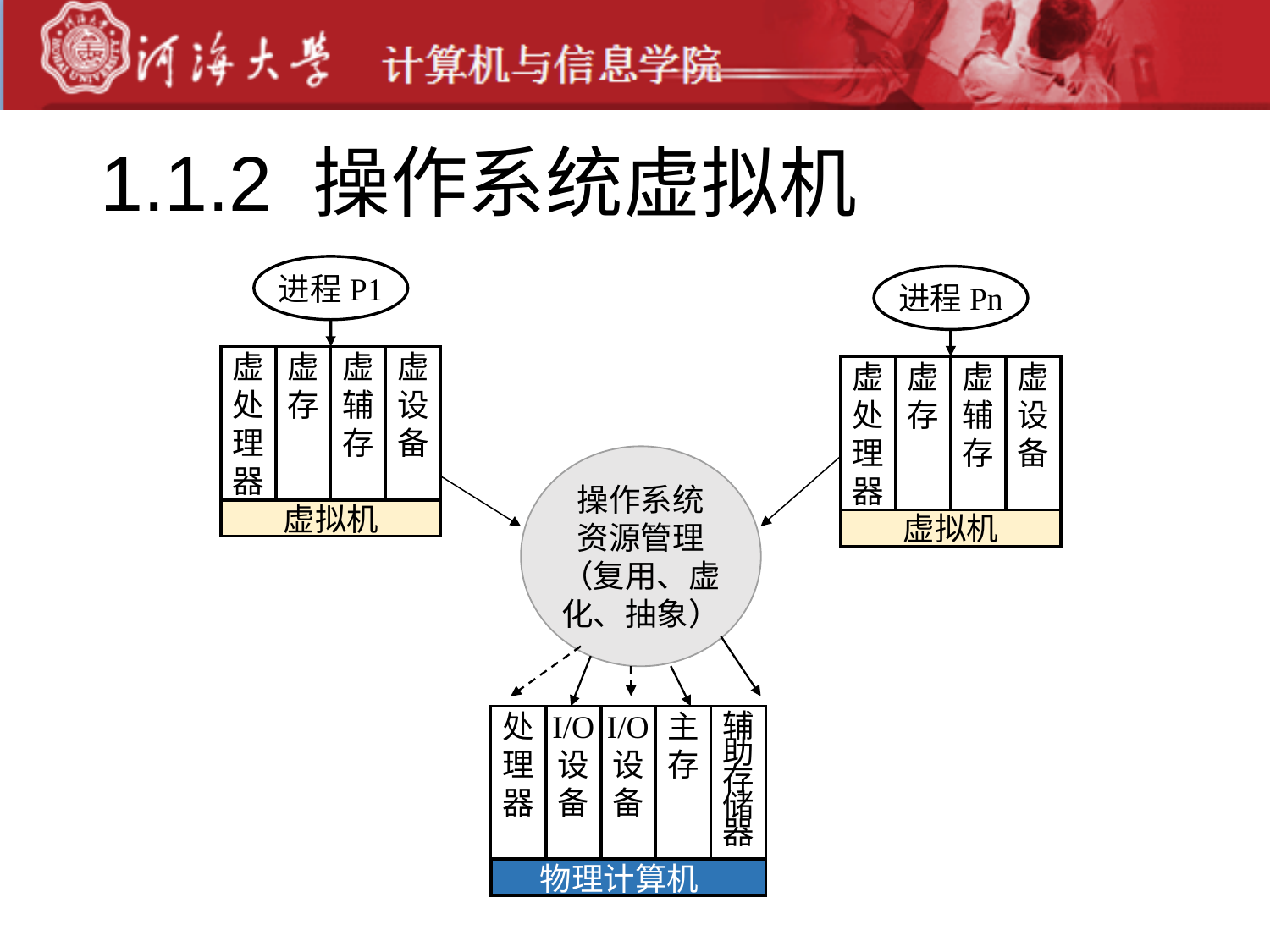

# 1.1.2 操作系统虚拟机
进程P1

虚
处
理
器
虚
存

虚
辅
存

虚
设
备

虚拟机
进程Pn

虚
处
理
器
虚
存

虚
辅
存

虚
设
备

虚拟机
操作系统
资源管理
（复用、虚
化、抽象）

辅
助
存
储
器

处
理
器

                           物理计算机
I/O
设
备

I/O
设
备

主
存